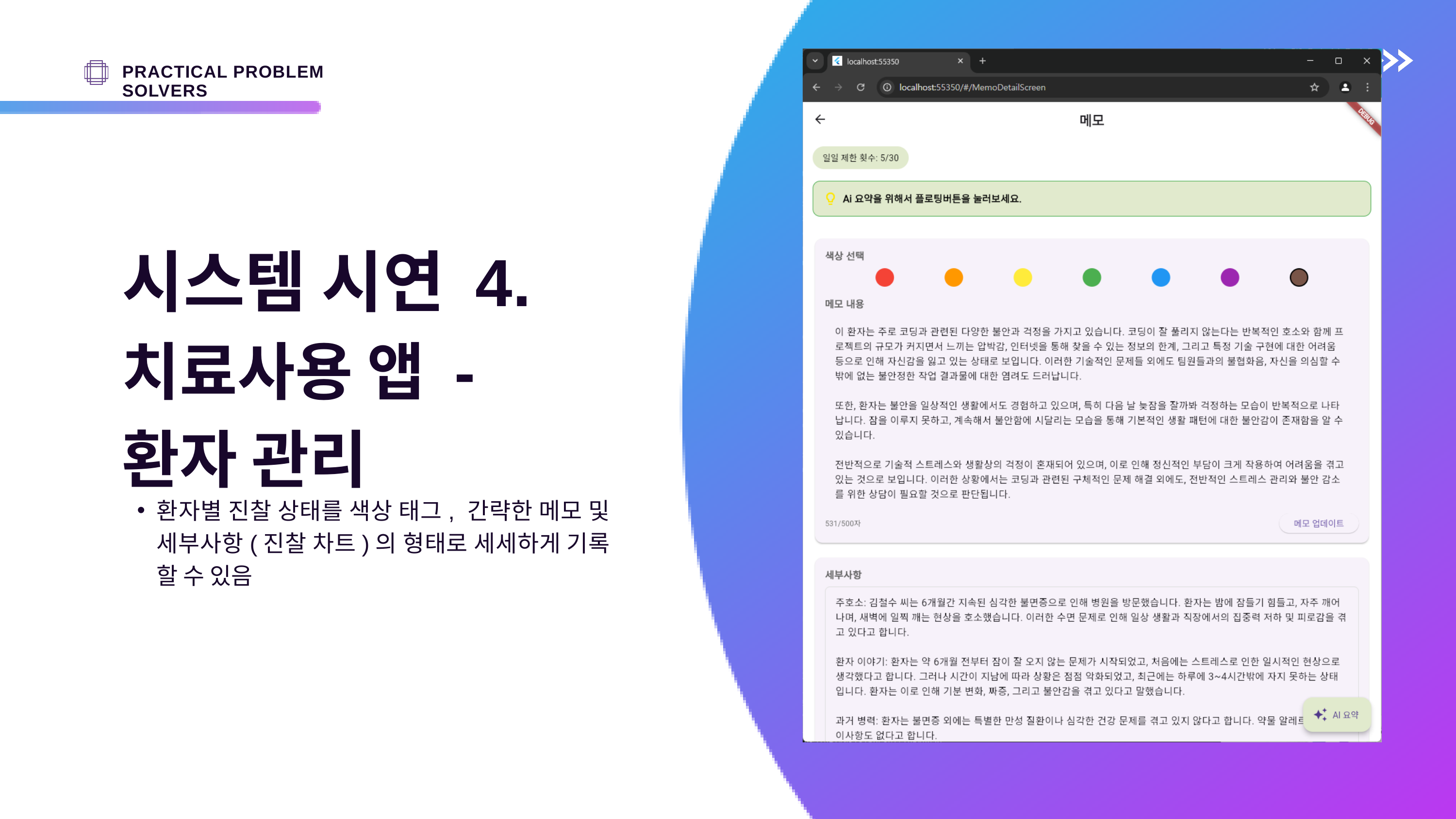

PRACTICAL PROBLEM SOLVERS

시스템 시연 4.
치료사용 앱 -
환자 관리
환자별 진찰 상태를 색상 태그, 간략한 메모 및 세부사항(진찰 차트)의 형태로 세세하게 기록 할 수 있음